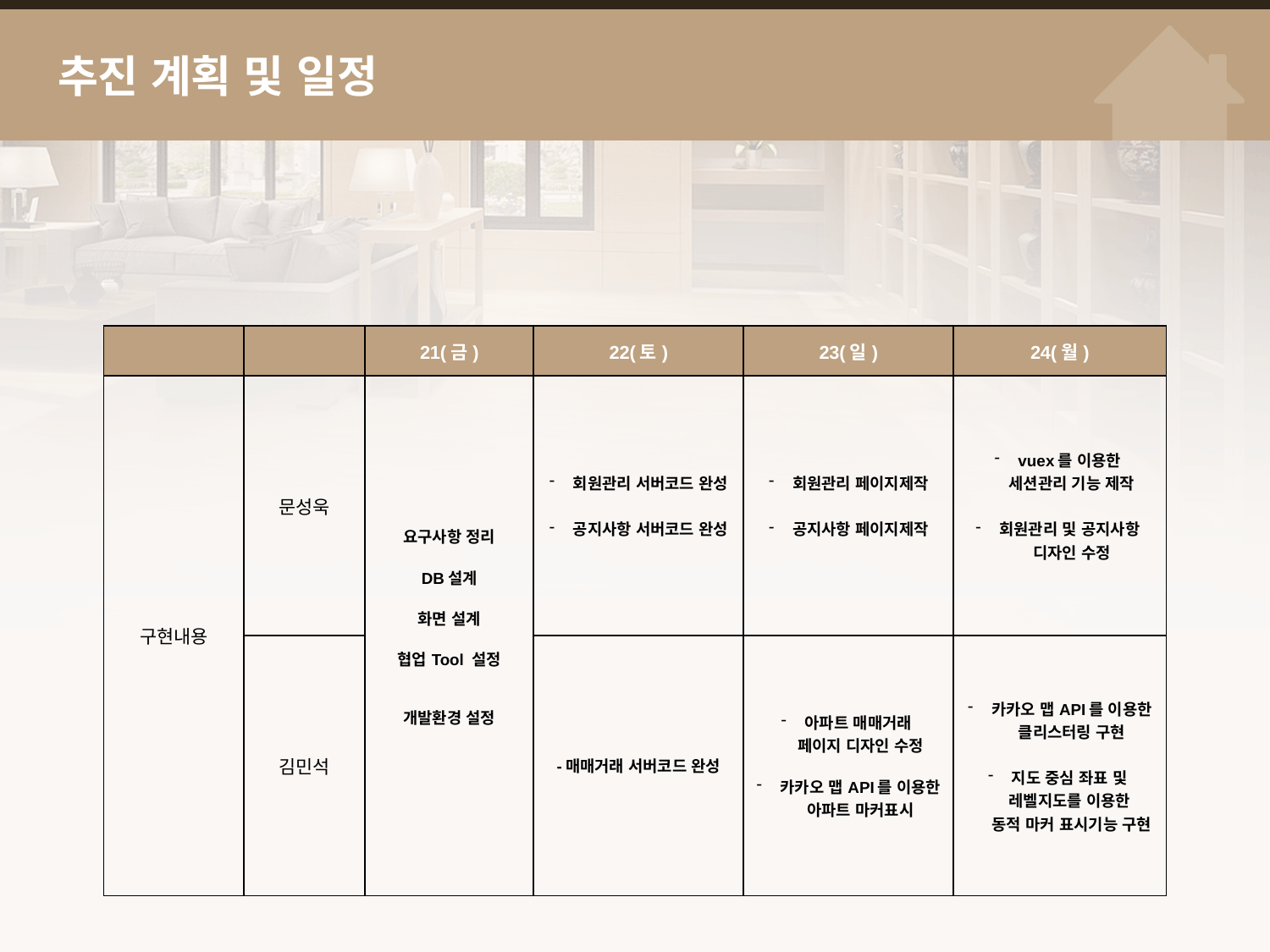

# 추진 계획 및 일정
|  |  | 21(금) | 22(토) | 23(일) | 24(월) |
| --- | --- | --- | --- | --- | --- |
| 구현내용 | 문성욱 | 요구사항 정리 DB설계 화면 설계 협업Tool 설정 개발환경 설정 | 회원관리 서버코드 완성 공지사항 서버코드 완성 | 회원관리 페이지제작 공지사항 페이지제작 | vuex를 이용한 세션관리 기능 제작 회원관리 및 공지사항 디자인 수정 |
|  | 김민석 |  | -매매거래 서버코드 완성 | 아파트 매매거래 페이지 디자인 수정 카카오 맵API를 이용한 아파트 마커표시 | 카카오 맵API를 이용한 클리스터링 구현 지도 중심 좌표 및 레벨지도를 이용한 동적 마커 표시기능 구현 |